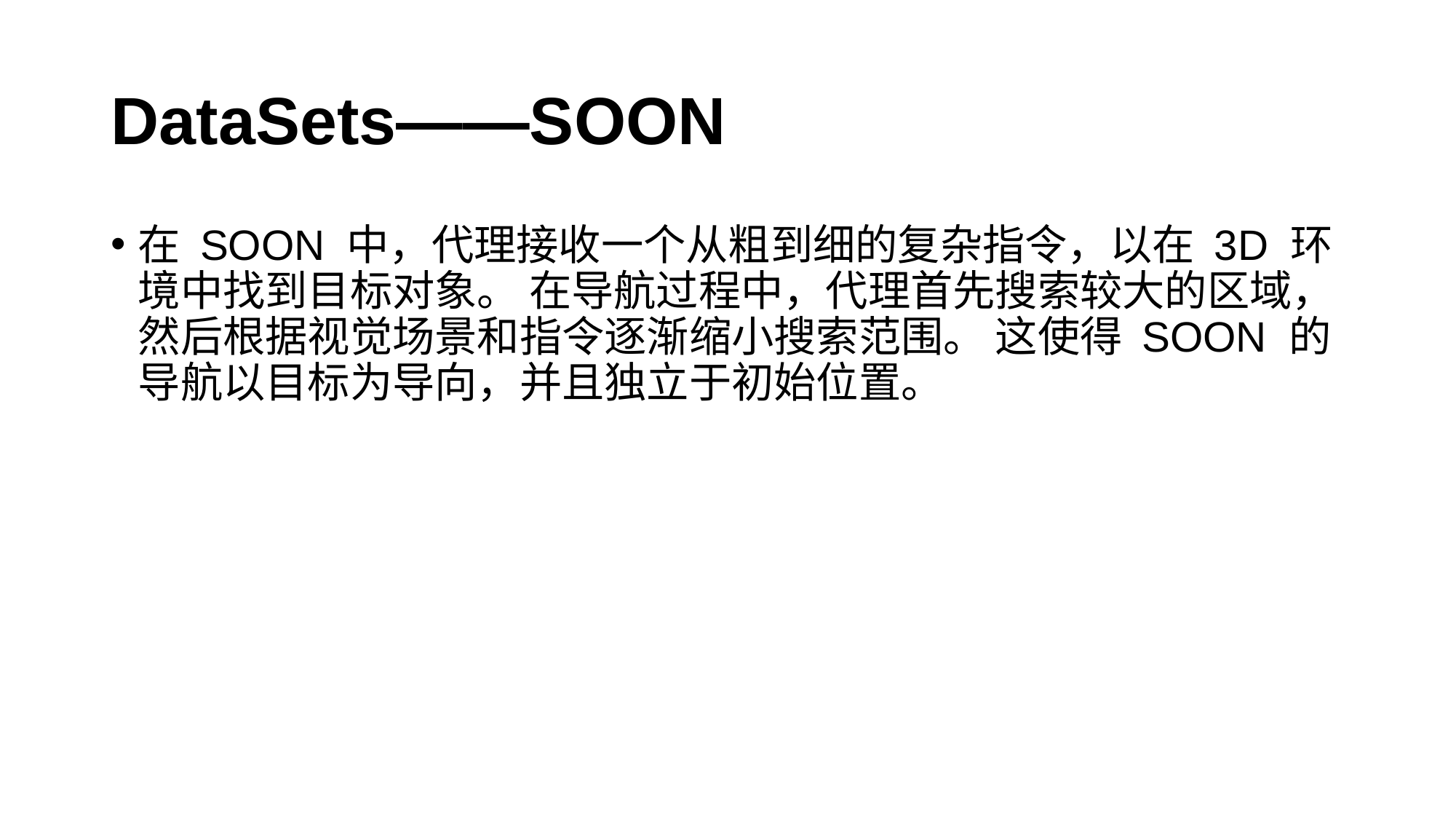

# DataSets——SOON
在 SOON 中，代理接收一个从粗到细的复杂指令，以在 3D 环境中找到目标对象。 在导航过程中，代理首先搜索较大的区域，然后根据视觉场景和指令逐渐缩小搜索范围。 这使得 SOON 的导航以目标为导向，并且独立于初始位置。